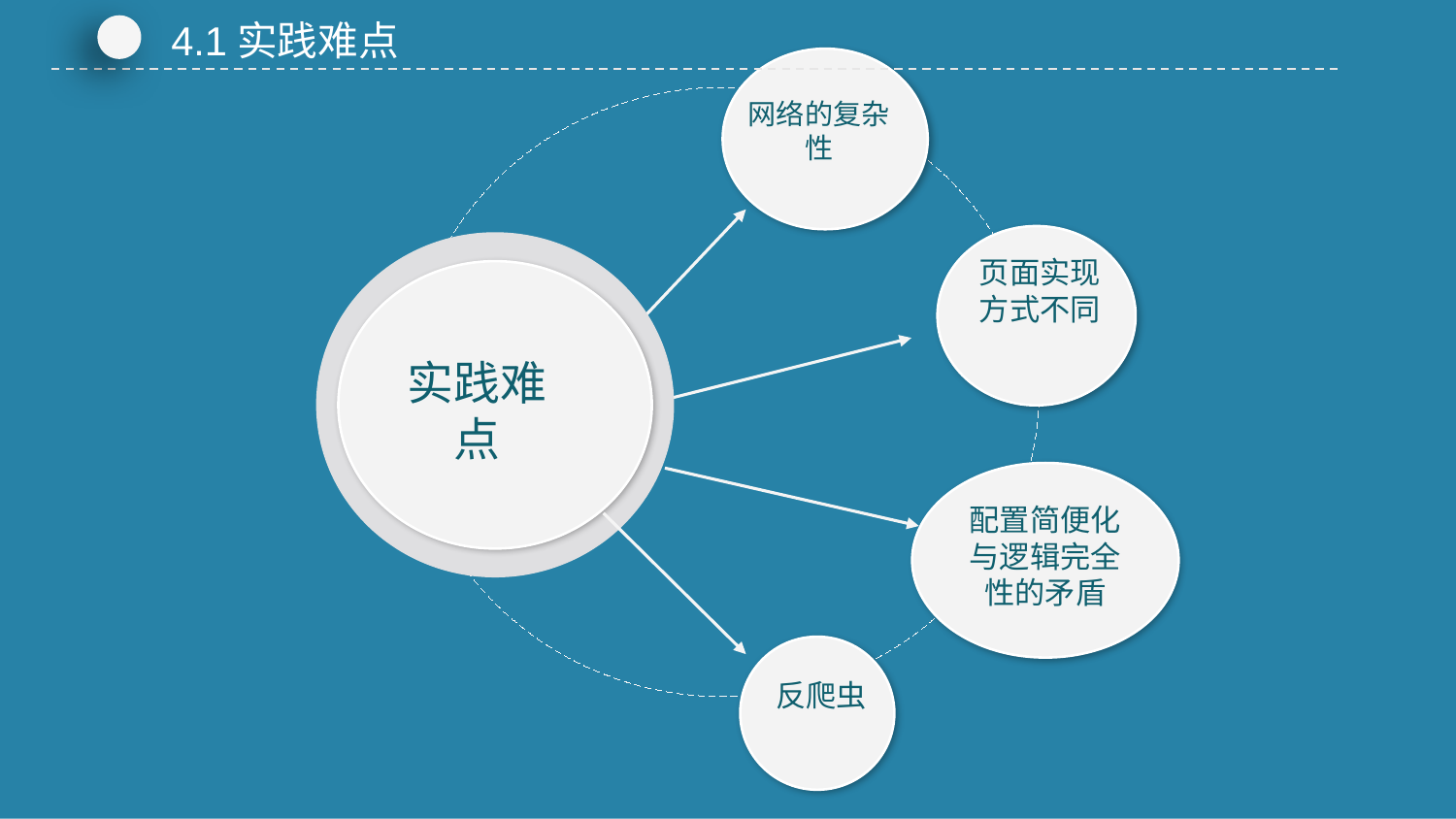

4.1实践难点

网络的复杂性

页面实现方式不同

实践难点

配置简便化与逻辑完全性的矛盾

反爬虫